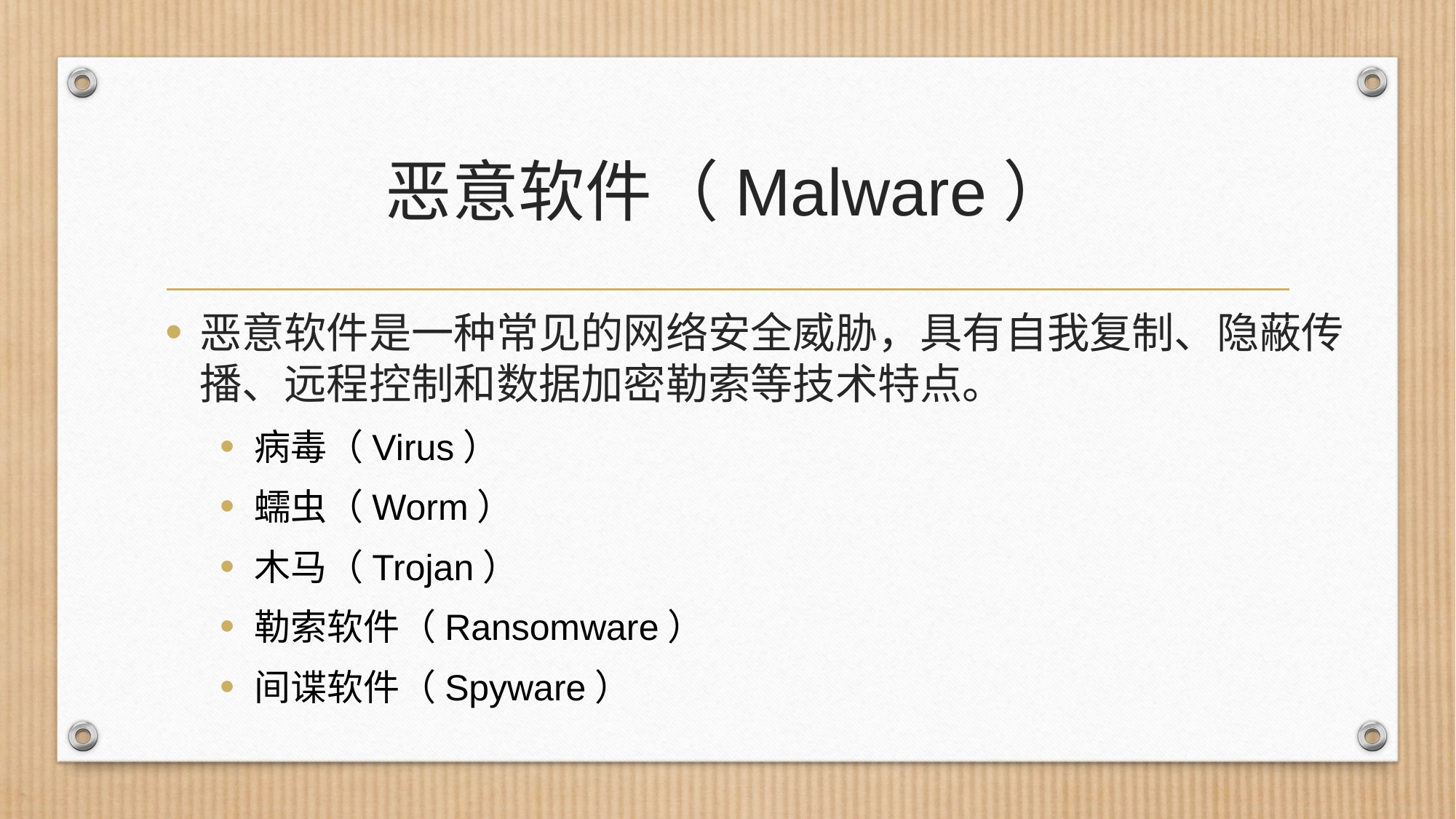

# 恶意软件（Malware）
恶意软件是一种常见的网络安全威胁，具有自我复制、隐蔽传播、远程控制和数据加密勒索等技术特点。
病毒（Virus）
蠕虫（Worm）
木马（Trojan）
勒索软件（Ransomware）
间谍软件（Spyware）